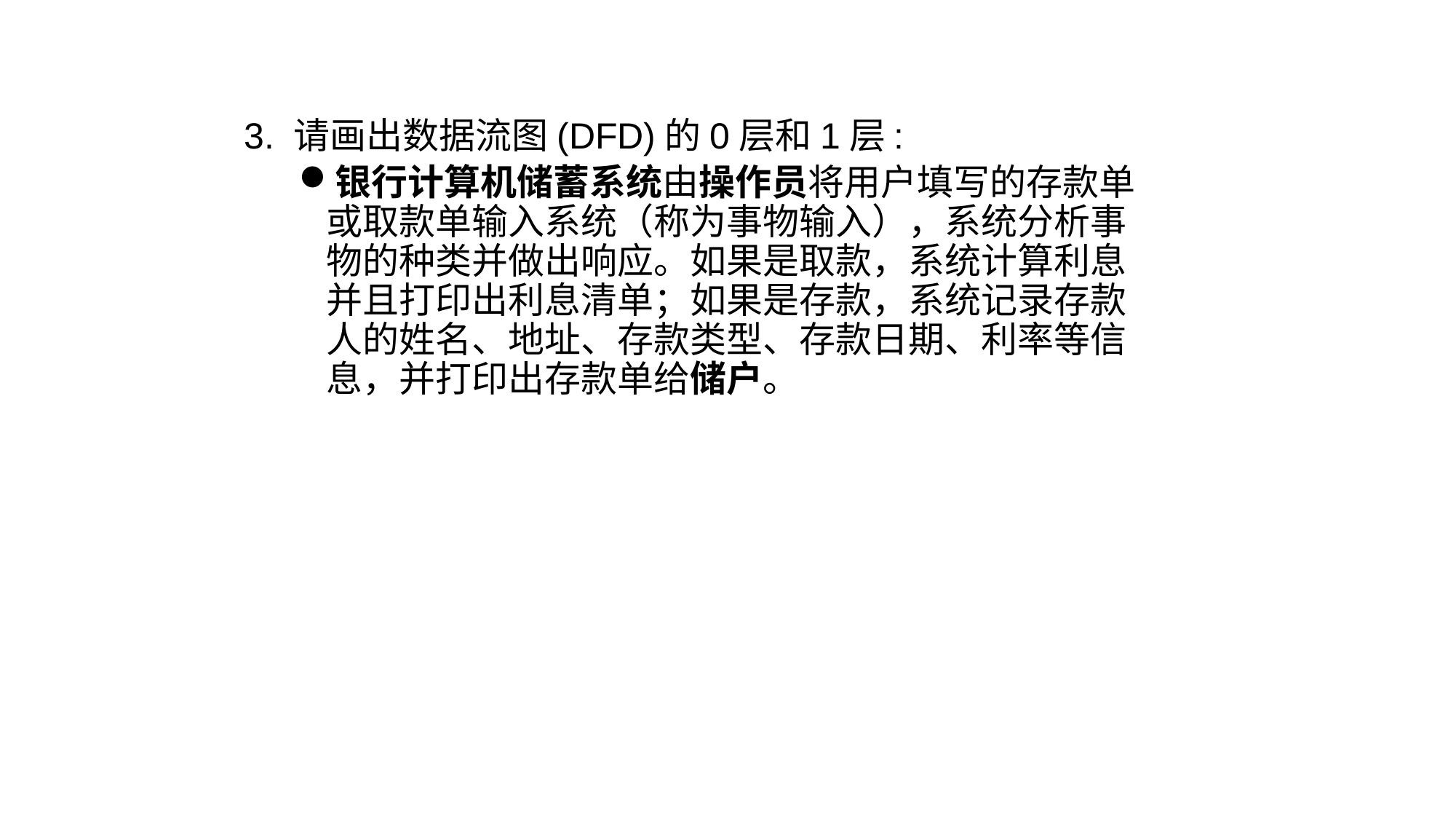

3. 请画出数据流图(DFD)的0层和1层:
银行计算机储蓄系统由操作员将用户填写的存款单或取款单输入系统（称为事物输入），系统分析事物的种类并做出响应。如果是取款，系统计算利息并且打印出利息清单；如果是存款，系统记录存款人的姓名、地址、存款类型、存款日期、利率等信息，并打印出存款单给储户。